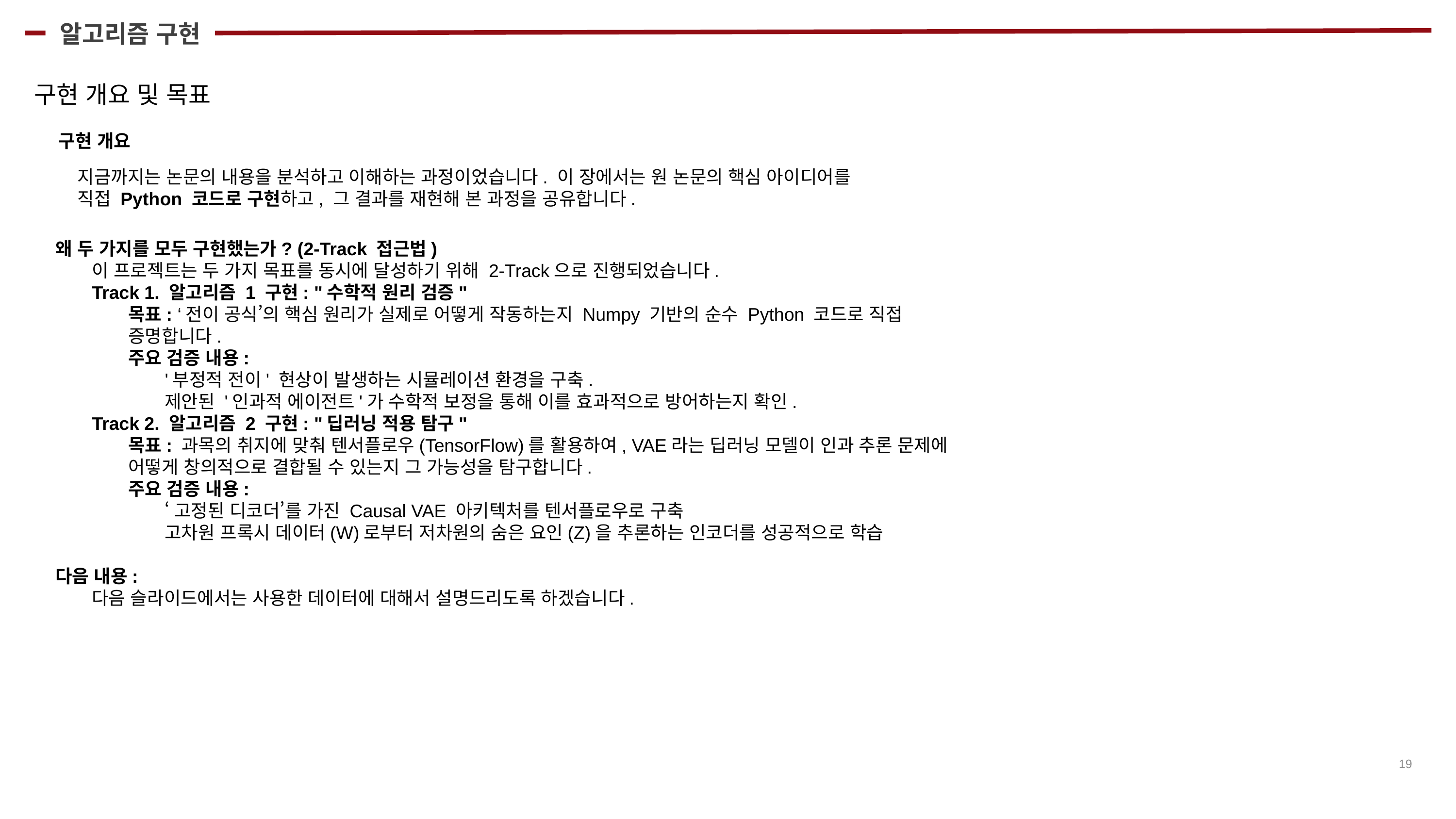

알고리즘 구현
구현 개요 및 목표
구현 개요
지금까지는 논문의 내용을 분석하고 이해하는 과정이었습니다. 이 장에서는 원 논문의 핵심 아이디어를 직접 Python 코드로 구현하고, 그 결과를 재현해 본 과정을 공유합니다.
왜 두 가지를 모두 구현했는가? (2-Track 접근법)
이 프로젝트는 두 가지 목표를 동시에 달성하기 위해 2-Track으로 진행되었습니다.
Track 1. 알고리즘 1 구현: "수학적 원리 검증"
목표: ‘전이 공식’의 핵심 원리가 실제로 어떻게 작동하는지 Numpy 기반의 순수 Python 코드로 직접 증명합니다.
주요 검증 내용:
'부정적 전이' 현상이 발생하는 시뮬레이션 환경을 구축.
제안된 '인과적 에이전트'가 수학적 보정을 통해 이를 효과적으로 방어하는지 확인.
Track 2. 알고리즘 2 구현: "딥러닝 적용 탐구"
목표: 과목의 취지에 맞춰 텐서플로우(TensorFlow)를 활용하여, VAE라는 딥러닝 모델이 인과 추론 문제에 어떻게 창의적으로 결합될 수 있는지 그 가능성을 탐구합니다.
주요 검증 내용:
‘고정된 디코더’를 가진 Causal VAE 아키텍처를 텐서플로우로 구축
고차원 프록시 데이터(W)로부터 저차원의 숨은 요인(Z)을 추론하는 인코더를 성공적으로 학습

다음 내용:
다음 슬라이드에서는 사용한 데이터에 대해서 설명드리도록 하겠습니다.
19